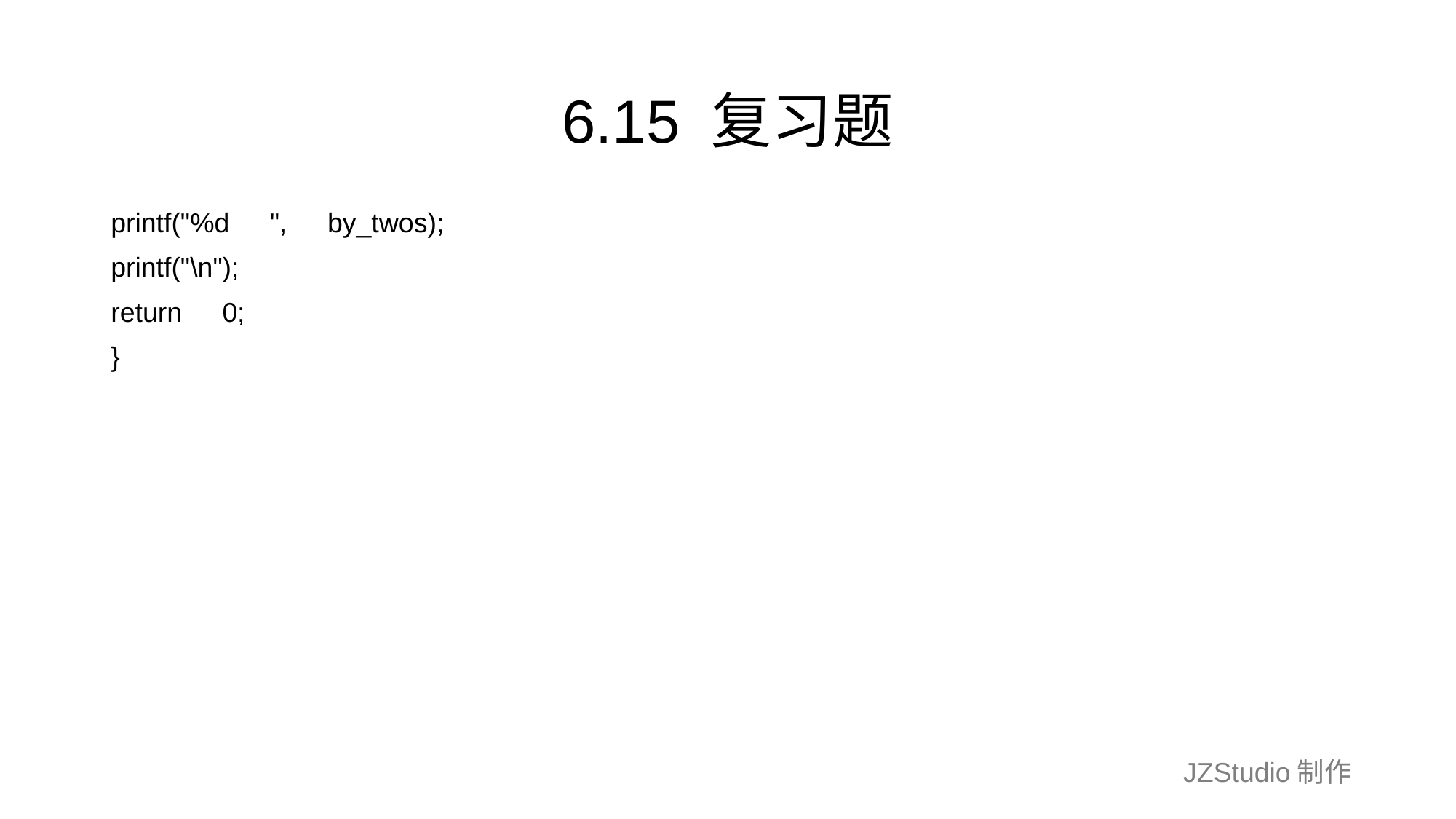

# 6.15 复习题
printf("%d　",　by_twos);
printf("\n");
return　0;
}